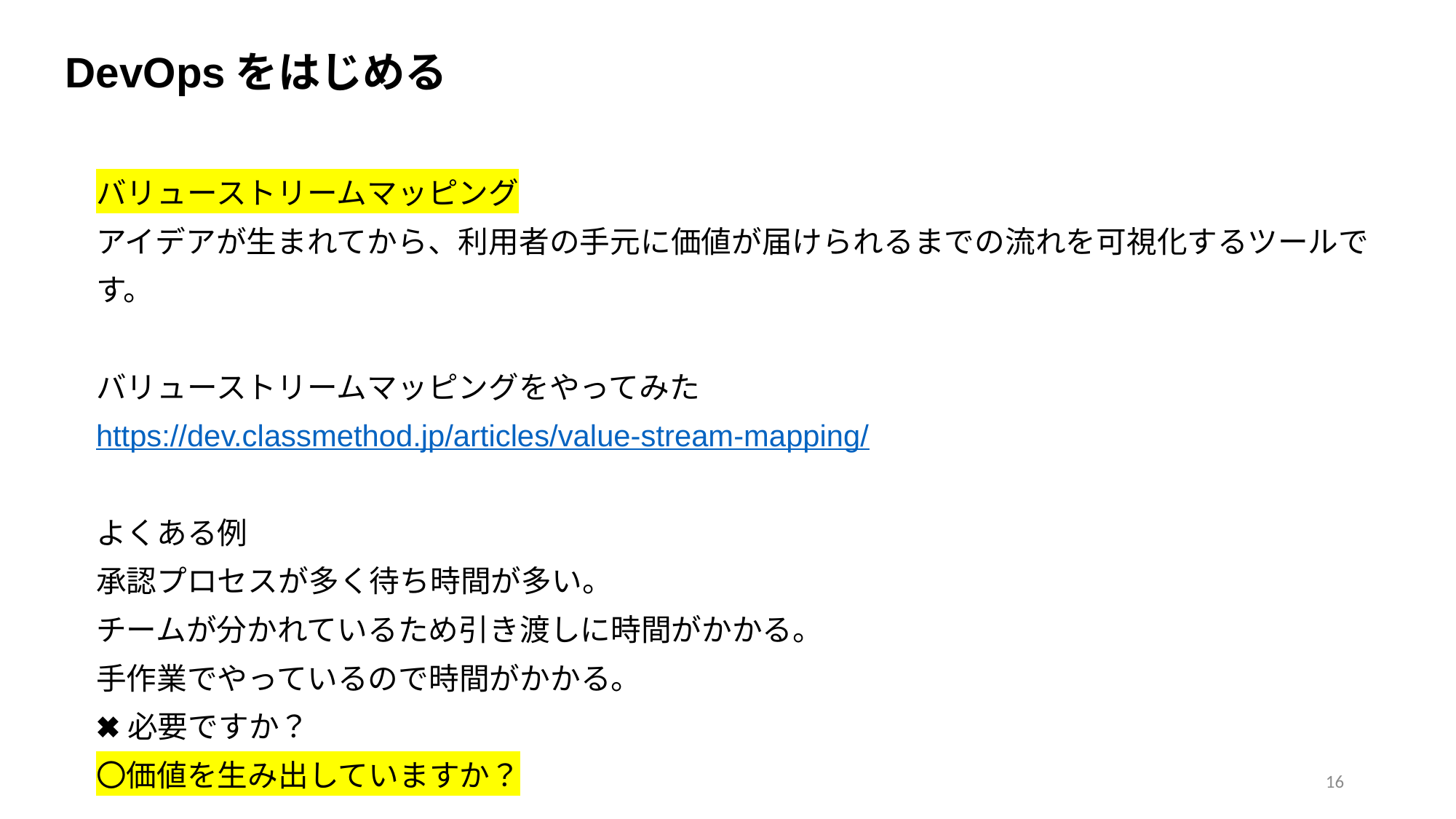

DevOpsをはじめる
バリューストリームマッピング
アイデアが生まれてから、利用者の手元に価値が届けられるまでの流れを可視化するツールです。

バリューストリームマッピングをやってみた
https://dev.classmethod.jp/articles/value-stream-mapping/

よくある例
承認プロセスが多く待ち時間が多い。
チームが分かれているため引き渡しに時間がかかる。
手作業でやっているので時間がかかる。
✖必要ですか？
〇価値を生み出していますか？
16